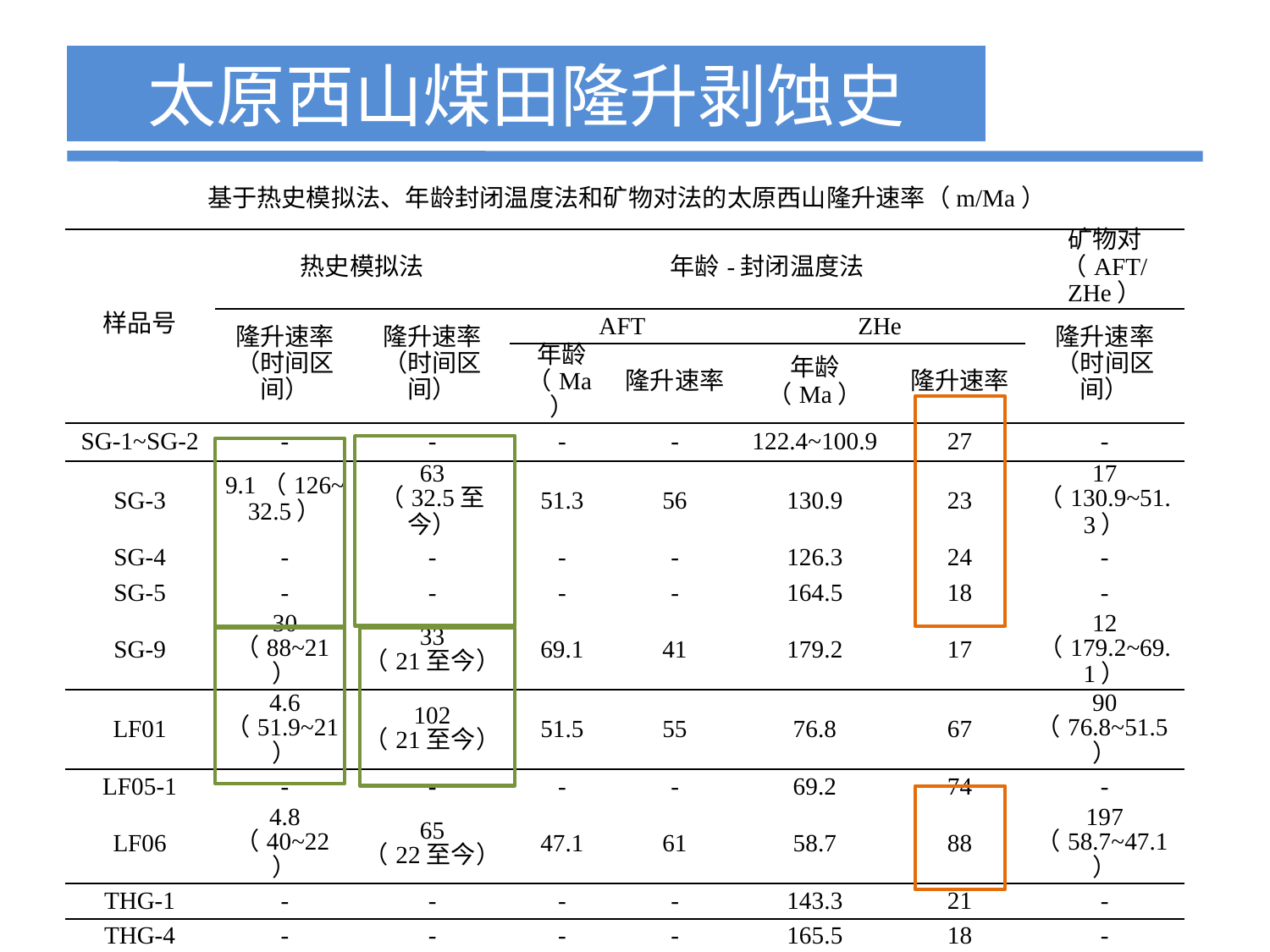

太原西山煤田隆升剥蚀史

1.假定参数磷灰石裂变径迹封闭温度为120℃，锆石（U-Th）/He封闭温度为200℃，太原西山地表年平均温度为20℃，晚侏罗世-早白垩世地温梯度为60℃/km和晚白垩世以来地温梯度35℃/km
基于热史模拟法、年龄封闭温度法和矿物对法的太原西山隆升速率（m/Ma）
| 样品号 | 热史模拟法 |  | 年龄-封闭温度法 |  |  |  | 矿物对（AFT/ZHe） |
| --- | --- | --- | --- | --- | --- | --- | --- |
|  | 隆升速率 （时间区间） | 隆升速率 （时间区间） | AFT |  | ZHe |  | 隆升速率 （时间区间） |
|  |  |  | 年龄 （Ma） | 隆升速率 | 年龄 （Ma） | 隆升速率 |  |
| SG-1~SG-2 | - | - | - | - | 122.4~100.9 | 27 | - |
| SG-3 | 9.1（126~32.5） | 63 （32.5至今） | 51.3 | 56 | 130.9 | 23 | 17 （130.9~51.3） |
| SG-4 | - | - | - | - | 126.3 | 24 | - |
| SG-5 | - | - | - | - | 164.5 | 18 | - |
| SG-9 | 30 （88~21） | 33 （21至今） | 69.1 | 41 | 179.2 | 17 | 12 （179.2~69.1） |
| LF01 | 4.6 （51.9~21） | 102 （21至今） | 51.5 | 55 | 76.8 | 67 | 90 （76.8~51.5） |
| LF05-1 | - | - | - | - | 69.2 | 74 | - |
| LF06 | 4.8 （40~22） | 65 （22至今） | 47.1 | 61 | 58.7 | 88 | 197 （58.7~47.1） |
| THG-1 | - | - | - | - | 143.3 | 21 | - |
| THG-4 | - | - | - | - | 165.5 | 18 | - |
| THG-8 | - | - | - | - | 138.3 | 22 | - |
2.侏罗世以来，桃花沟和寺沟具有相似的隆升速率，因此太原西山煤田东北部和西南部具有相似的隆升史

3.白垩纪至中新世的快速隆升阶段中新世至今的加速隆升阶段

4.缓慢隆升阶段的隆升速率明显小于快速隆升阶段的隆升速率，。娄烦剖面自晚白垩世以来，晚白垩世-始新世的隆升速率最快，为90~197m/Ma，始新世-中新世隆升速率最慢，为4.6~4.8m/Ma。